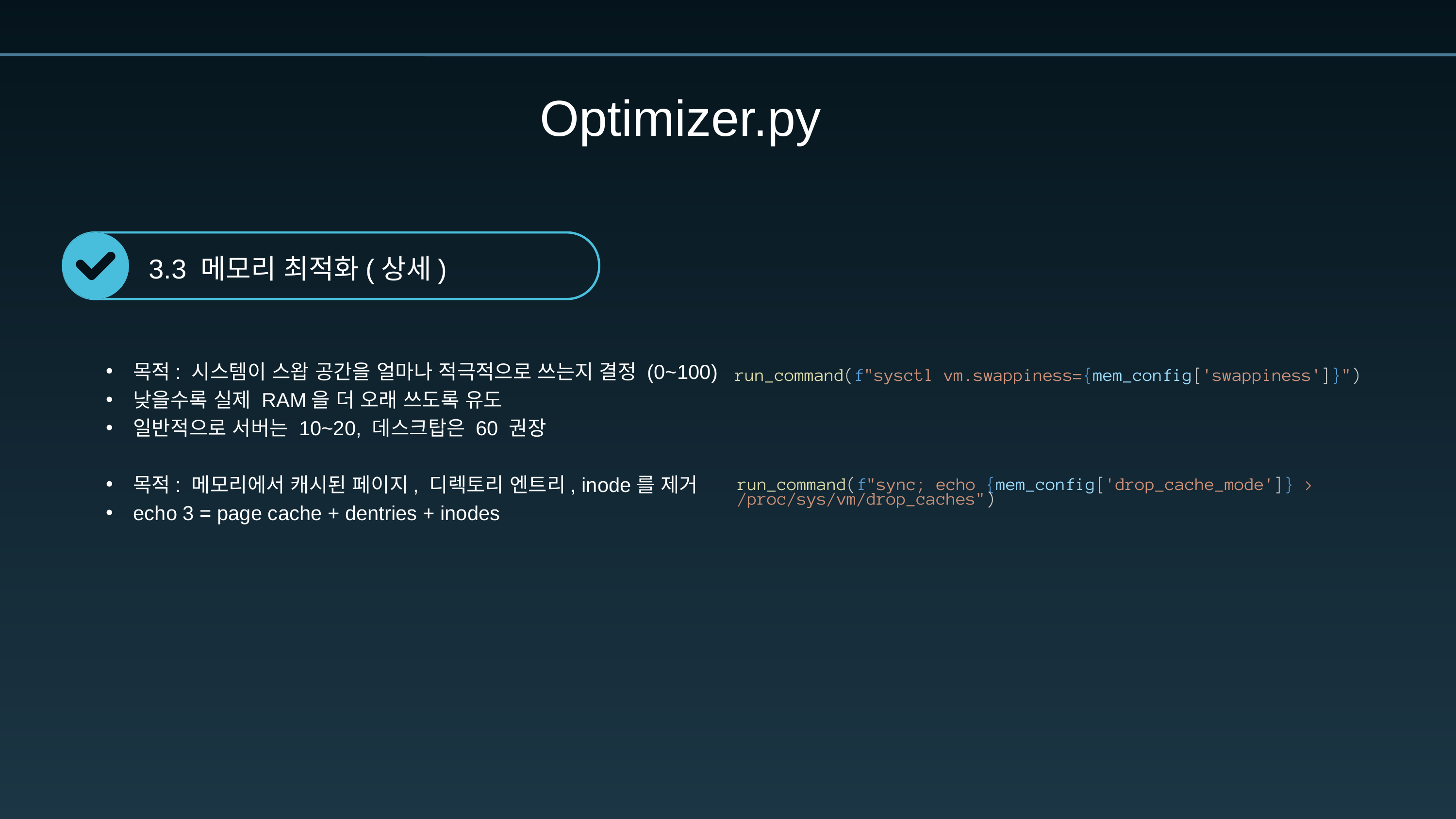

Optimizer.py

3.3 메모리 최적화(상세)
목적: 시스템이 스왑 공간을 얼마나 적극적으로 쓰는지 결정 (0~100)
낮을수록 실제 RAM을 더 오래 쓰도록 유도
일반적으로 서버는 10~20, 데스크탑은 60 권장

목적: 메모리에서 캐시된 페이지, 디렉토리 엔트리, inode를 제거
echo 3 = page cache + dentries + inodes
run_command(f"sysctl vm.swappiness={mem_config['swappiness']}")
run_command(f"sync; echo {mem_config['drop_cache_mode']} > /proc/sys/vm/drop_caches")